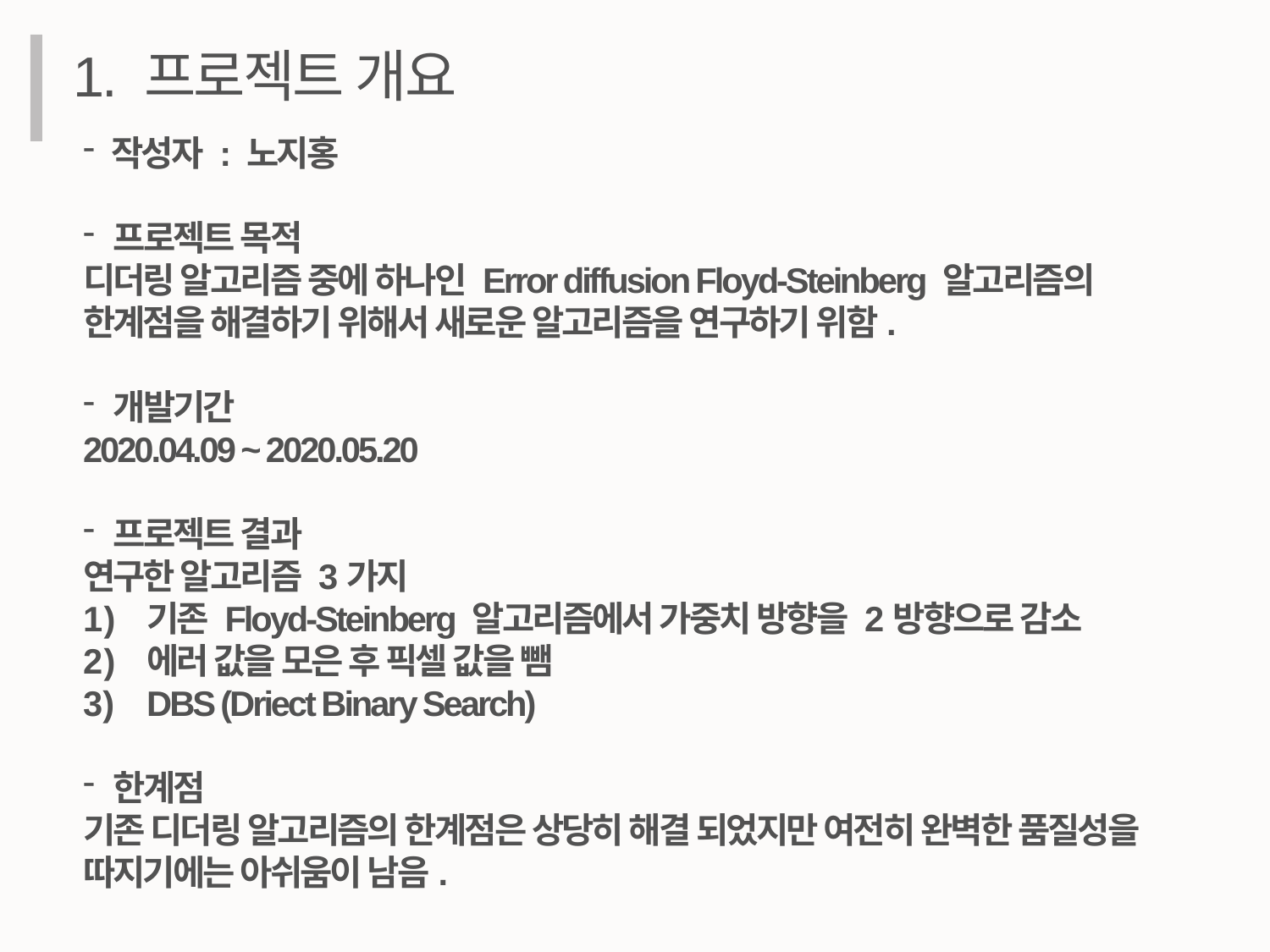

1. 프로젝트 개요
 작성자 : 노지홍

 프로젝트 목적
디더링 알고리즘 중에 하나인 Error diffusion Floyd-Steinberg 알고리즘의 한계점을 해결하기 위해서 새로운 알고리즘을 연구하기 위함.

 개발기간
2020.04.09 ~ 2020.05.20

 프로젝트 결과
연구한 알고리즘 3가지
기존 Floyd-Steinberg 알고리즘에서 가중치 방향을 2방향으로 감소
에러 값을 모은 후 픽셀 값을 뺌
DBS (Driect Binary Search)

 한계점
기존 디더링 알고리즘의 한계점은 상당히 해결 되었지만 여전히 완벽한 품질성을 따지기에는 아쉬움이 남음.